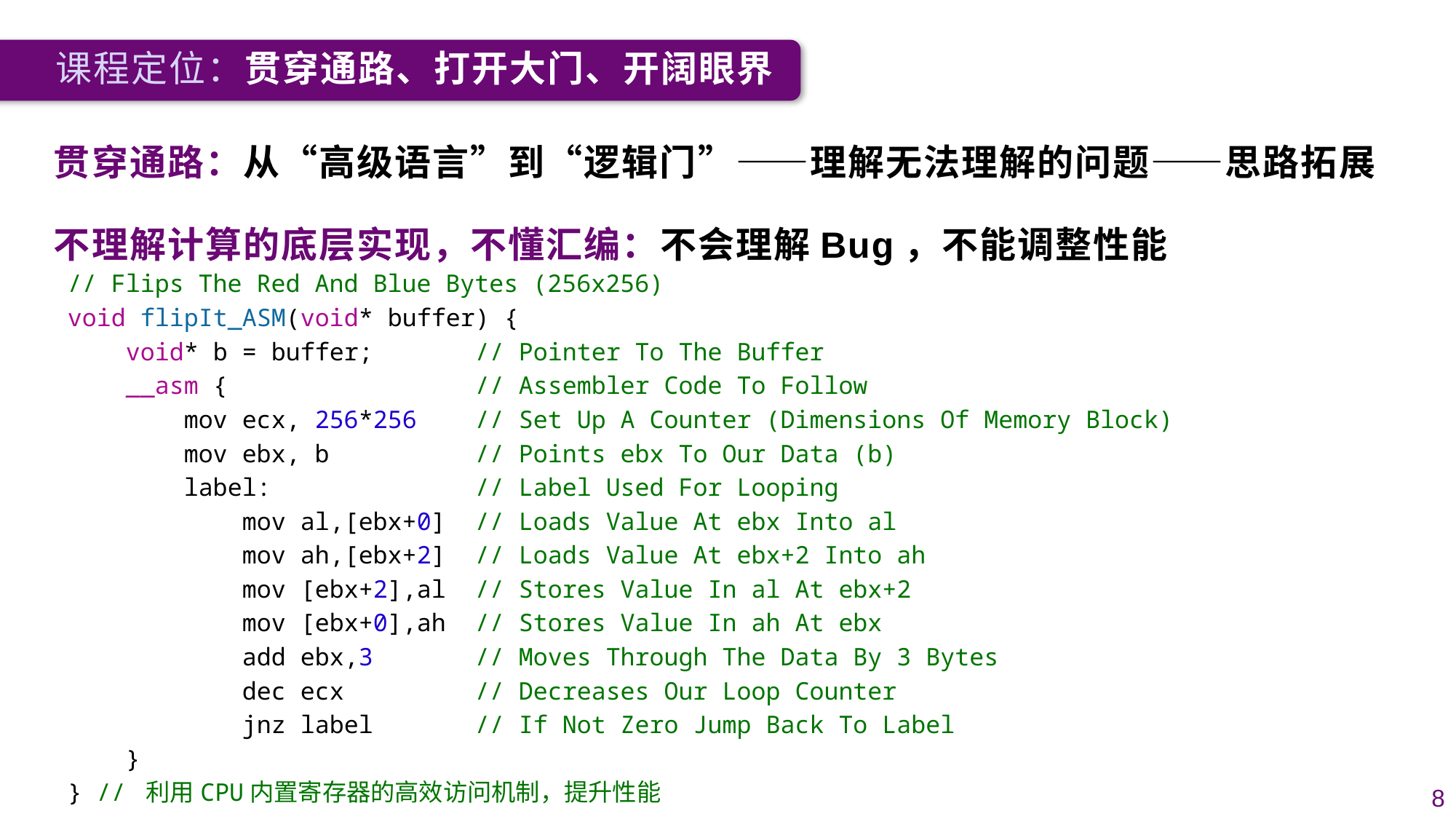

课程定位：贯穿通路、打开大门、开阔眼界
贯穿通路：从“高级语言”到“逻辑门”——理解无法理解的问题——思路拓展
不理解计算的底层实现，不懂汇编：不会理解Bug，不能调整性能
// Flips The Red And Blue Bytes (256x256)
void flipIt_ASM(void* buffer) {
    void* b = buffer;       // Pointer To The Buffer
    __asm {                 // Assembler Code To Follow
        mov ecx, 256*256    // Set Up A Counter (Dimensions Of Memory Block)
        mov ebx, b          // Points ebx To Our Data (b)
        label:              // Label Used For Looping
            mov al,[ebx+0]  // Loads Value At ebx Into al
            mov ah,[ebx+2]  // Loads Value At ebx+2 Into ah
            mov [ebx+2],al  // Stores Value In al At ebx+2
            mov [ebx+0],ah  // Stores Value In ah At ebx
            add ebx,3       // Moves Through The Data By 3 Bytes
            dec ecx         // Decreases Our Loop Counter
            jnz label       // If Not Zero Jump Back To Label
    }
} // 利用CPU内置寄存器的高效访问机制，提升性能
8